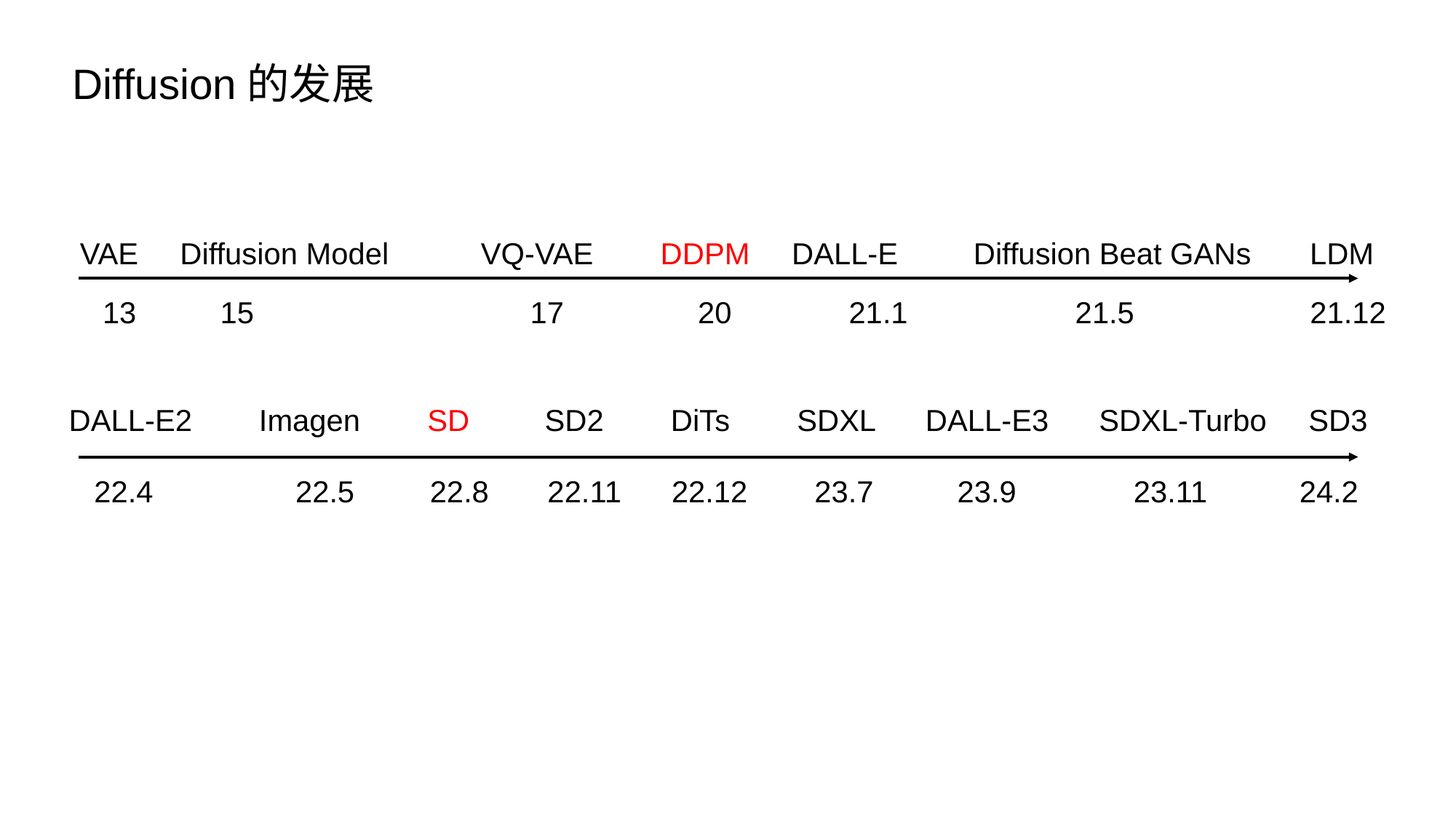

Diffusion的发展
VAE     Diffusion Model           VQ-VAE        DDPM     DALL-E         Diffusion Beat GANs       LDM
13          15                                 17                20              21.1                    21.5                     21.12
DALL-E2        Imagen        SD         SD2        DiTs        SDXL      DALL-E3      SDXL-Turbo     SD3
22.4                 22.5         22.8       22.11      22.12        23.7          23.9              23.11           24.2